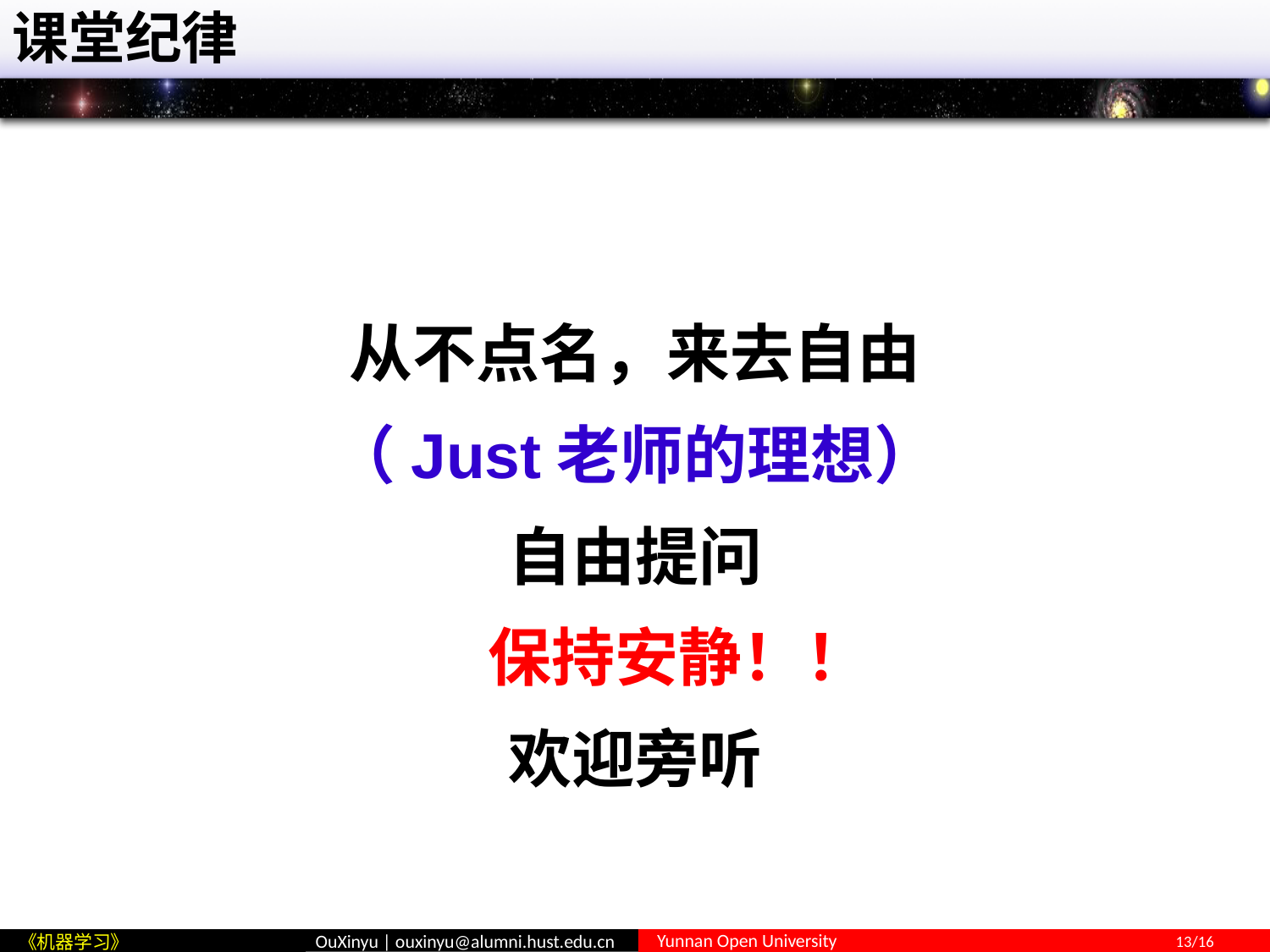

# 课堂纪律
从不点名，来去自由
（Just老师的理想）
自由提问
     保持安静！！
欢迎旁听